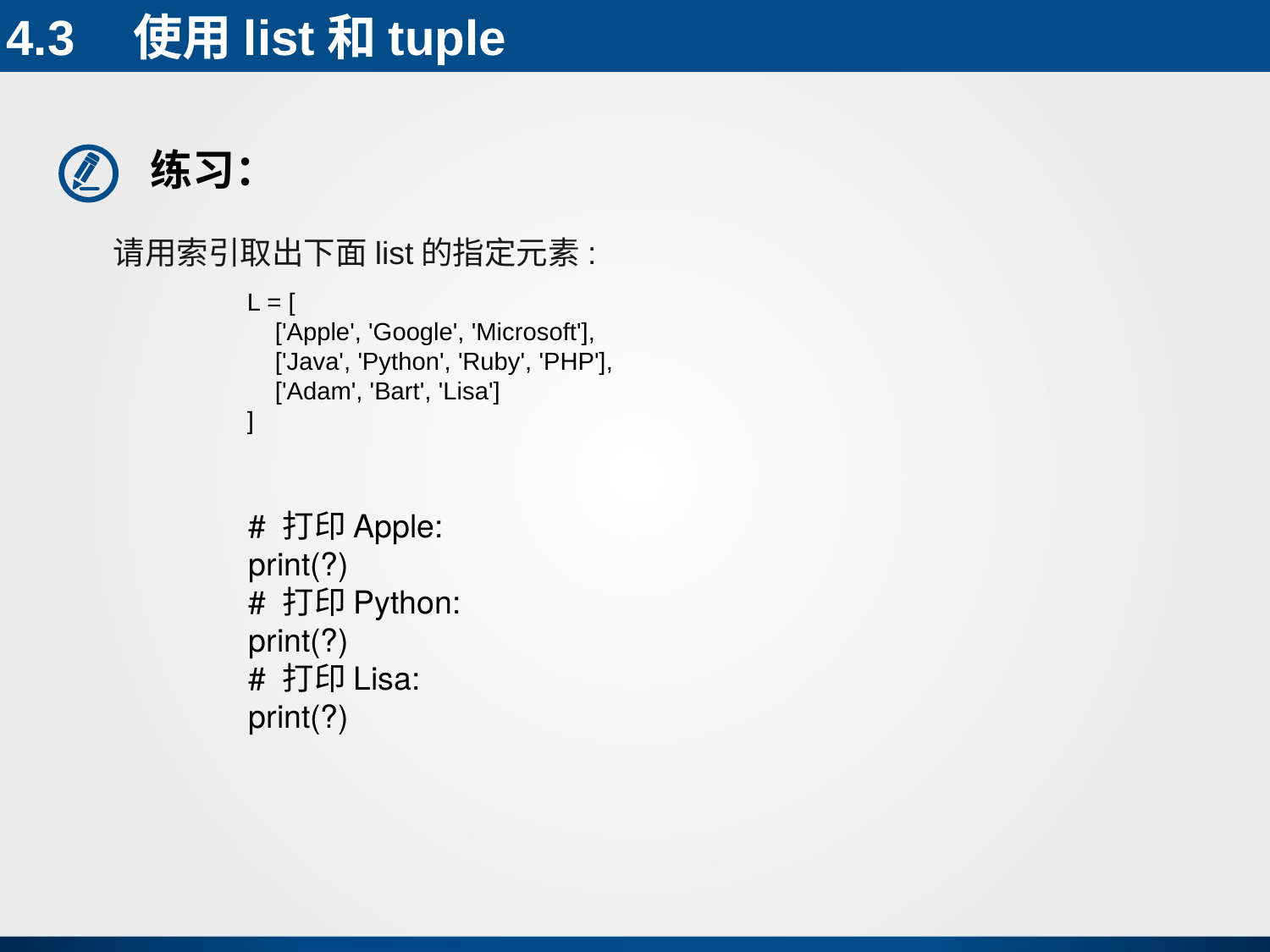

4.3	使用list和tuple
练习：

请用索引取出下面list的指定元素:
L = [
    ['Apple', 'Google', 'Microsoft'],
    ['Java', 'Python', 'Ruby', 'PHP'],
    ['Adam', 'Bart', 'Lisa']
]
# 打印Apple:
print(?)
# 打印Python:
print(?)
# 打印Lisa:
print(?)